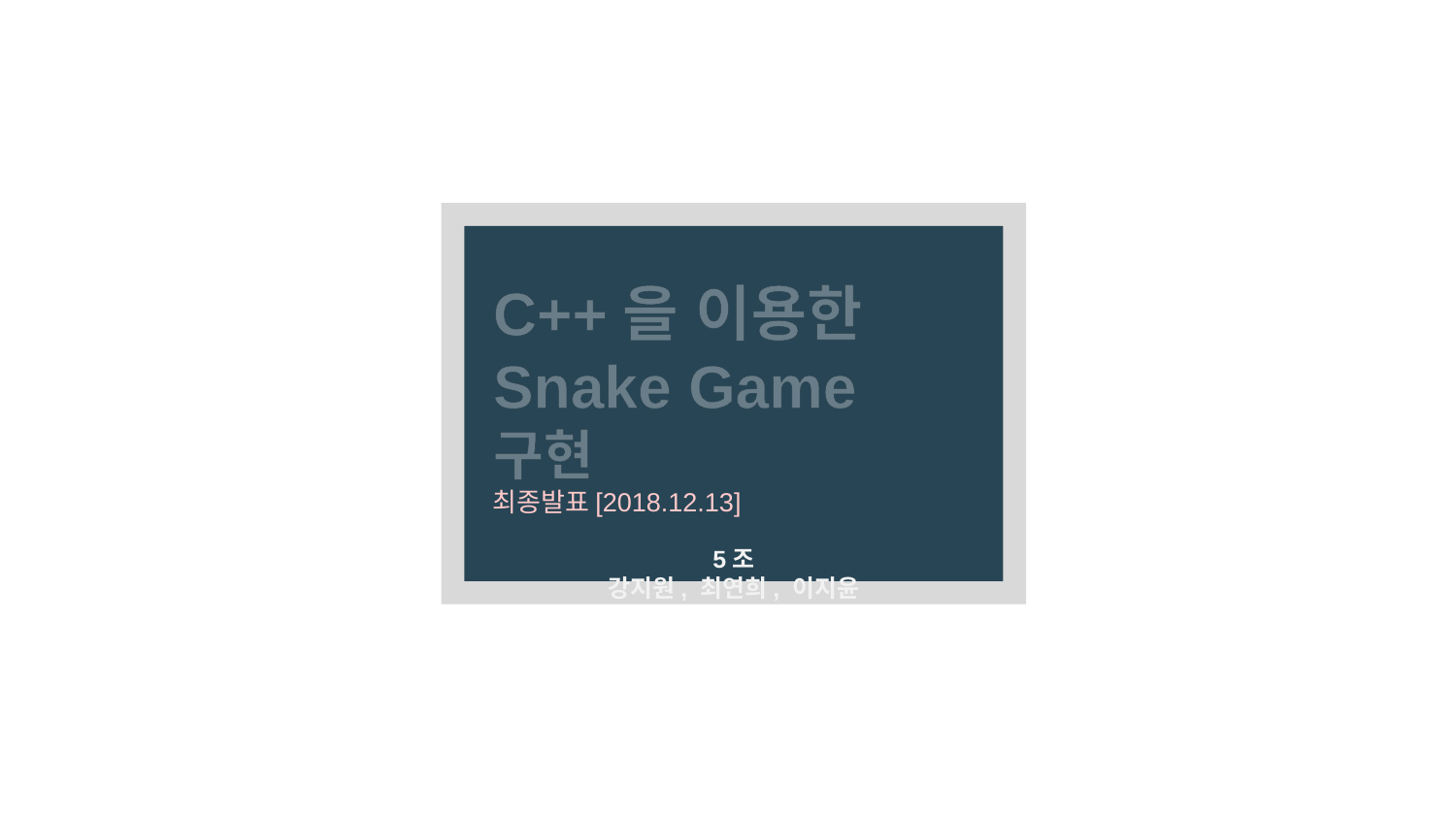

C++을 이용한
Snake Game 구현
최종발표[2018.12.13]

5조
강지원, 최연희, 이지윤